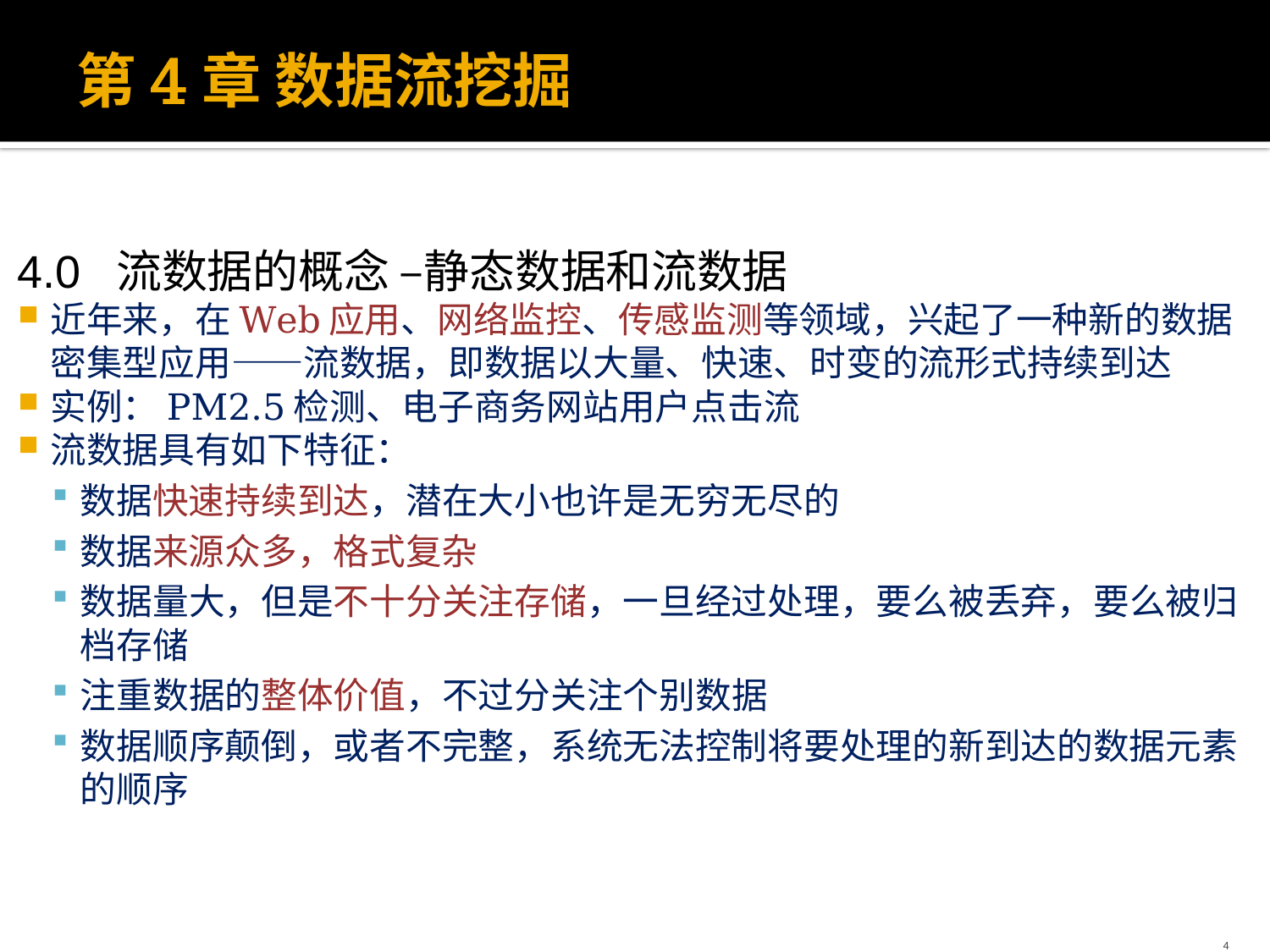

# 第4章 数据流挖掘
4.0  流数据的概念 –静态数据和流数据
近年来，在Web应用、网络监控、传感监测等领域，兴起了一种新的数据密集型应用——流数据，即数据以大量、快速、时变的流形式持续到达
实例：PM2.5检测、电子商务网站用户点击流
流数据具有如下特征：
数据快速持续到达，潜在大小也许是无穷无尽的
数据来源众多，格式复杂
数据量大，但是不十分关注存储，一旦经过处理，要么被丢弃，要么被归档存储
注重数据的整体价值，不过分关注个别数据
数据顺序颠倒，或者不完整，系统无法控制将要处理的新到达的数据元素的顺序

4